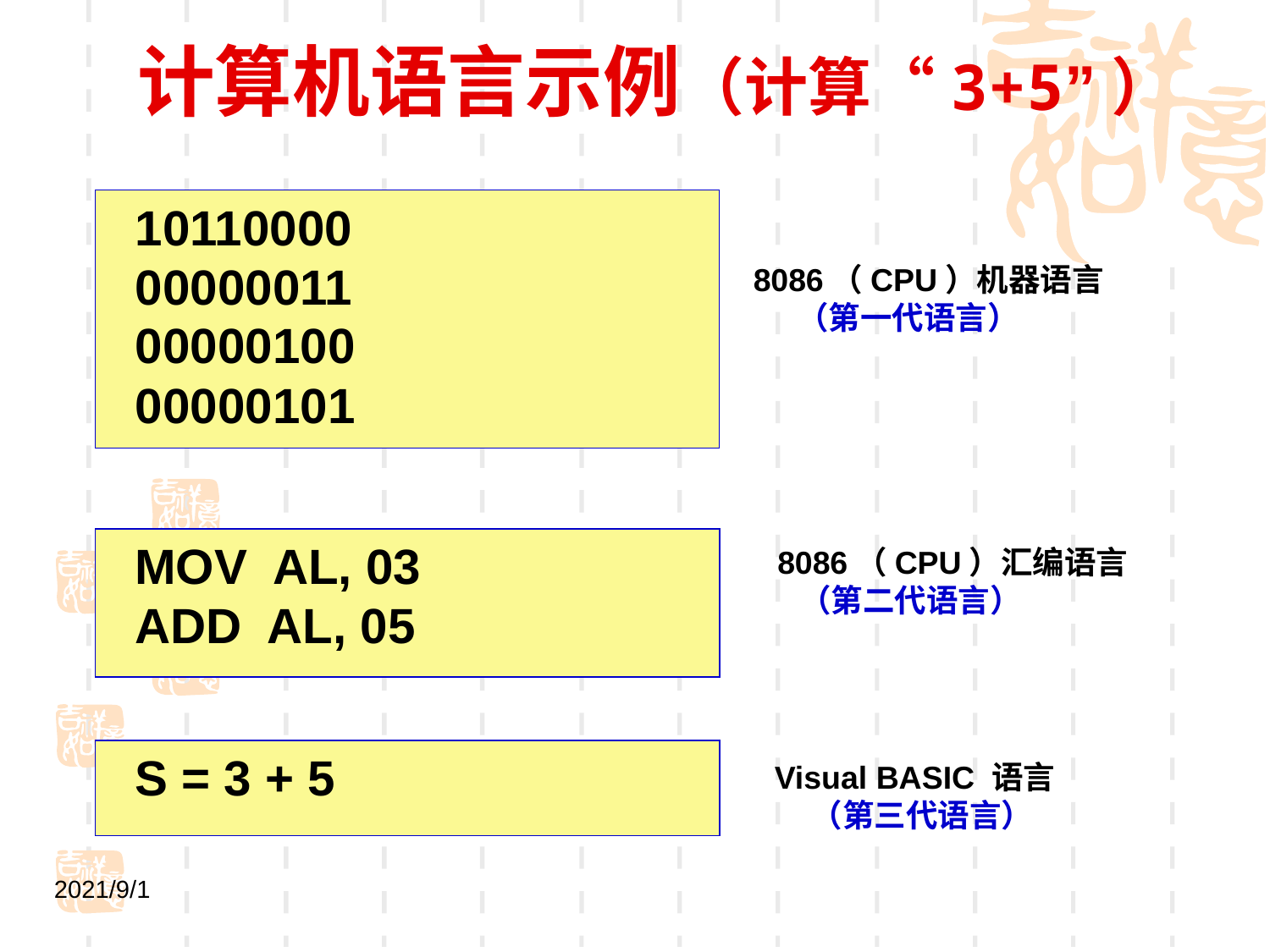

# 计算机语言示例（计算“3+5”）
  10110000
  00000011
  00000100
  00000101
8086（CPU）机器语言
     （第一代语言）
  MOV  AL, 03
  ADD  AL, 05
8086（CPU）汇编语言
  （第二代语言）
  S = 3 + 5
Visual BASIC 语言
    （第三代语言）
2021/9/1